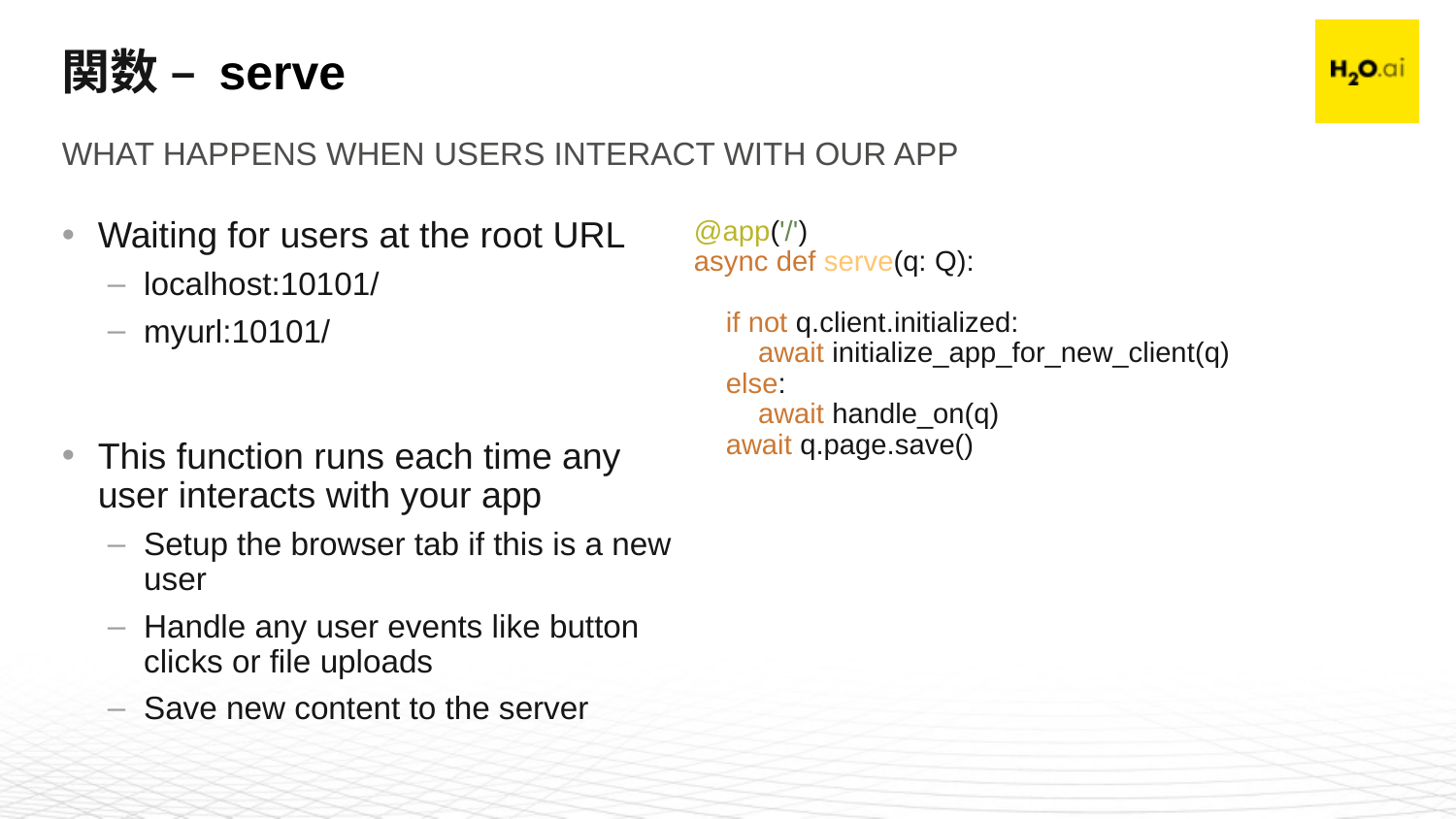

# 関数 – serve
What happens when users interact with our app
Waiting for users at the root URL
localhost:10101/
myurl:10101/

This function runs each time any user interacts with your app
Setup the browser tab if this is a new user
Handle any user events like button clicks or file uploads
Save new content to the server
@app('/')
async def serve(q: Q):
    if not q.client.initialized:
        await initialize_app_for_new_client(q)
    else:
        await handle_on(q)
    await q.page.save()